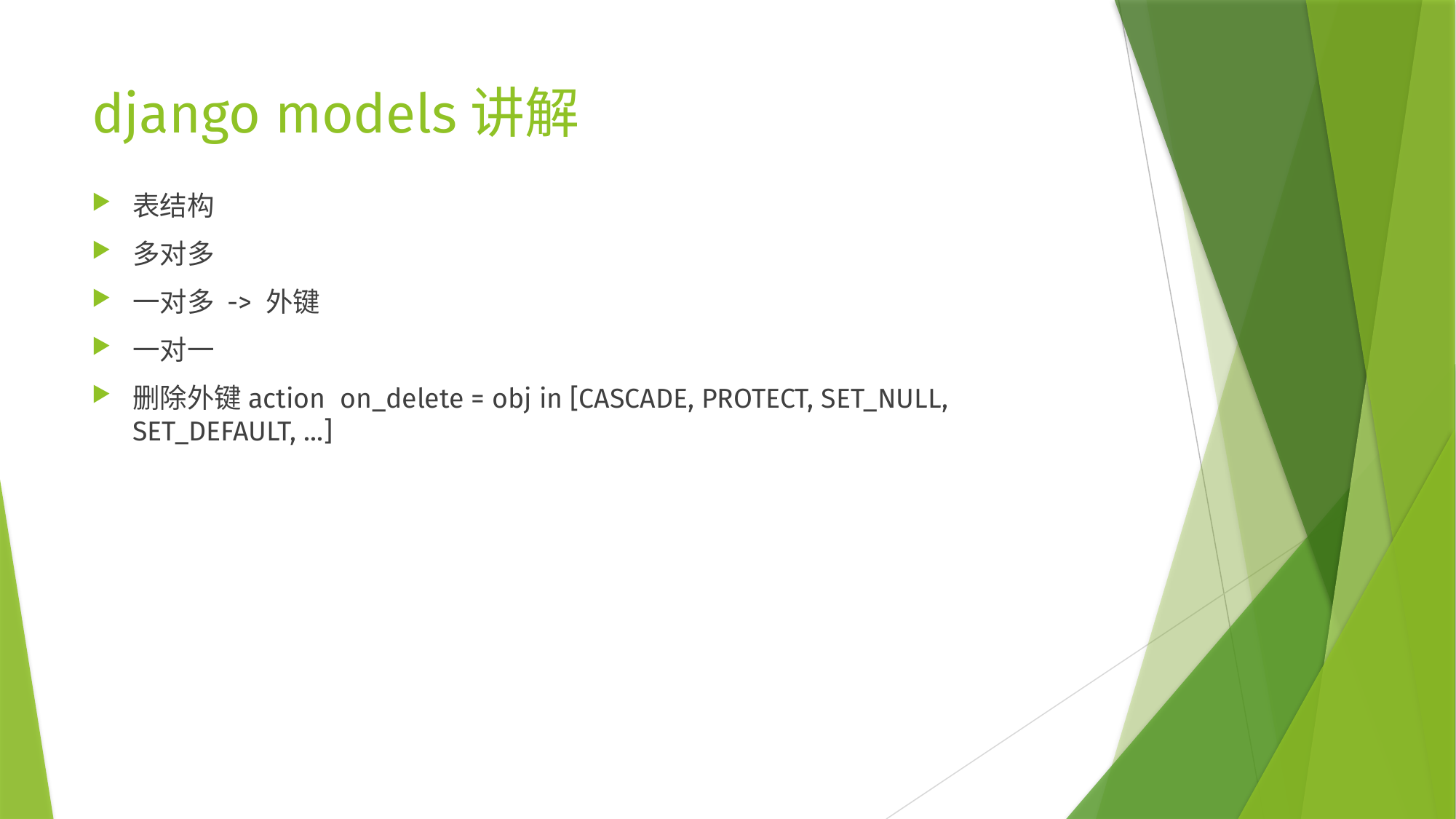

# django models讲解
表结构
多对多
一对多 -> 外键
一对一
删除外键action  on_delete = obj in [CASCADE, PROTECT, SET_NULL, SET_DEFAULT, ...]